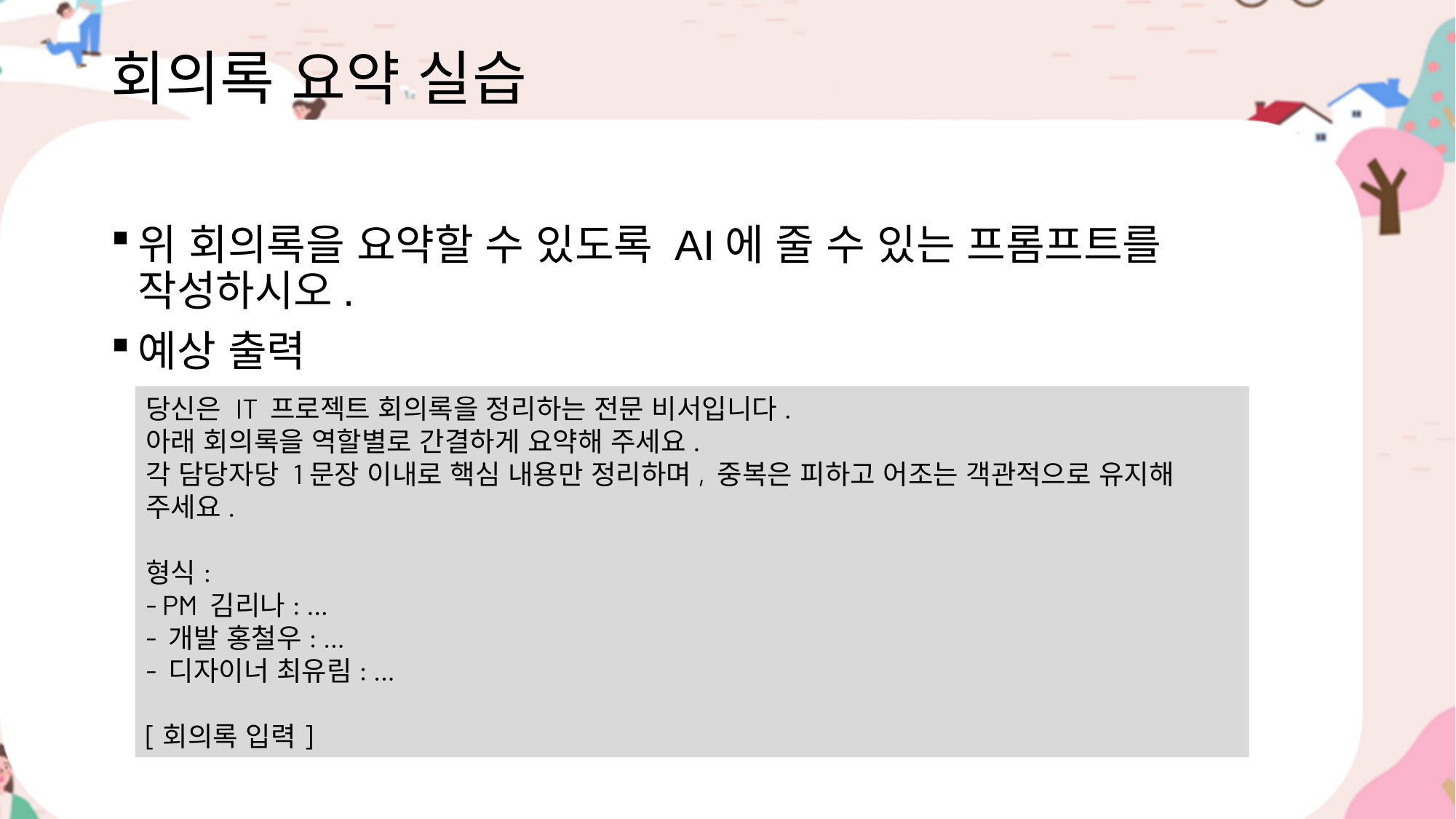

# 회의록 요약 실습
위 회의록을 요약할 수 있도록 AI에 줄 수 있는 프롬프트를 작성하시오.
예상 출력

당신은 IT 프로젝트 회의록을 정리하는 전문 비서입니다.
아래 회의록을 역할별로 간결하게 요약해 주세요.
각 담당자당 1문장 이내로 핵심 내용만 정리하며, 중복은 피하고 어조는 객관적으로 유지해 주세요.

형식:
- PM 김리나: …
- 개발 홍철우: …
- 디자이너 최유림: …

[회의록 입력]